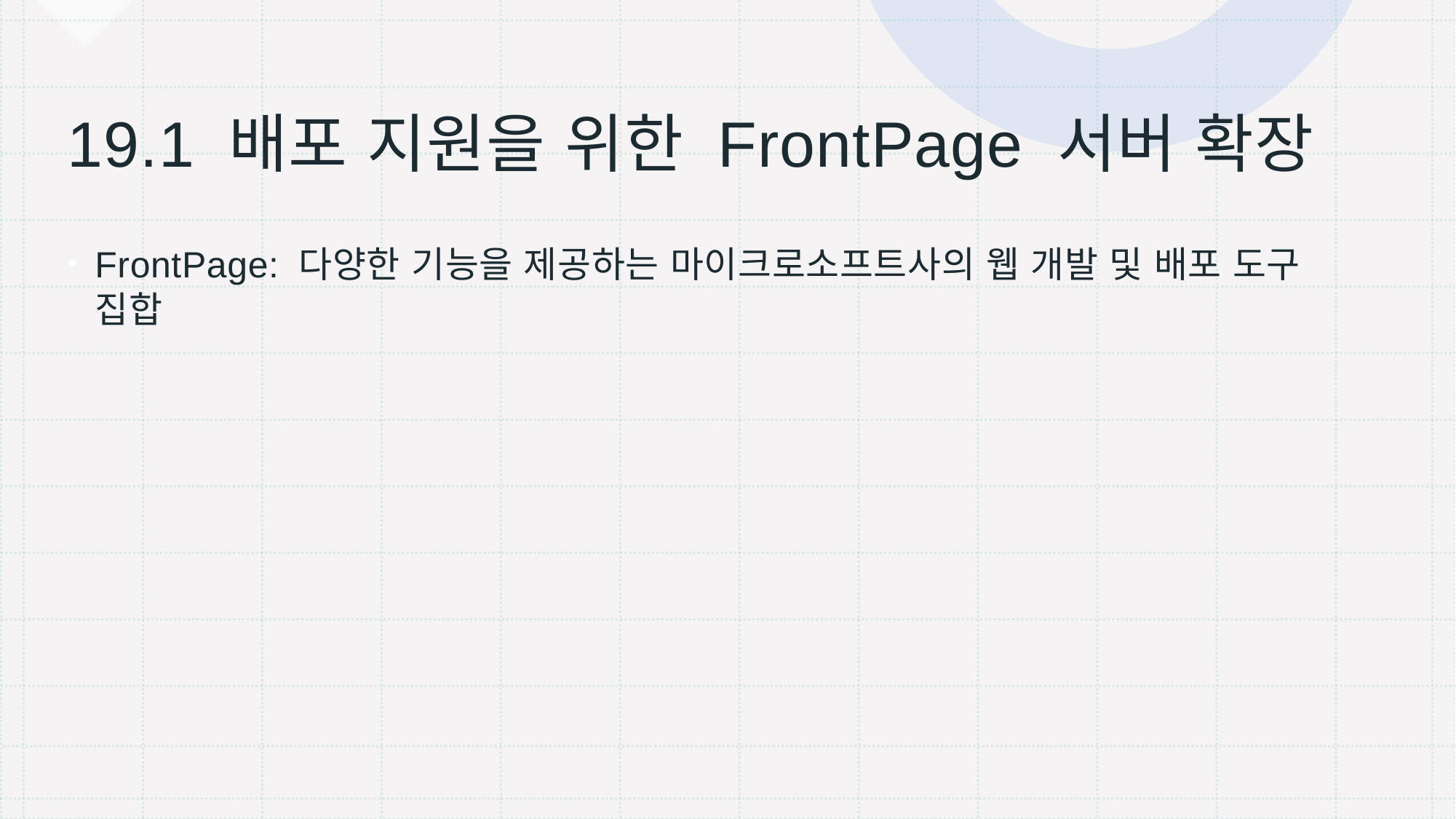

# 19.1 배포 지원을 위한 FrontPage 서버 확장
FrontPage: 다양한 기능을 제공하는 마이크로소프트사의 웹 개발 및 배포 도구 집합